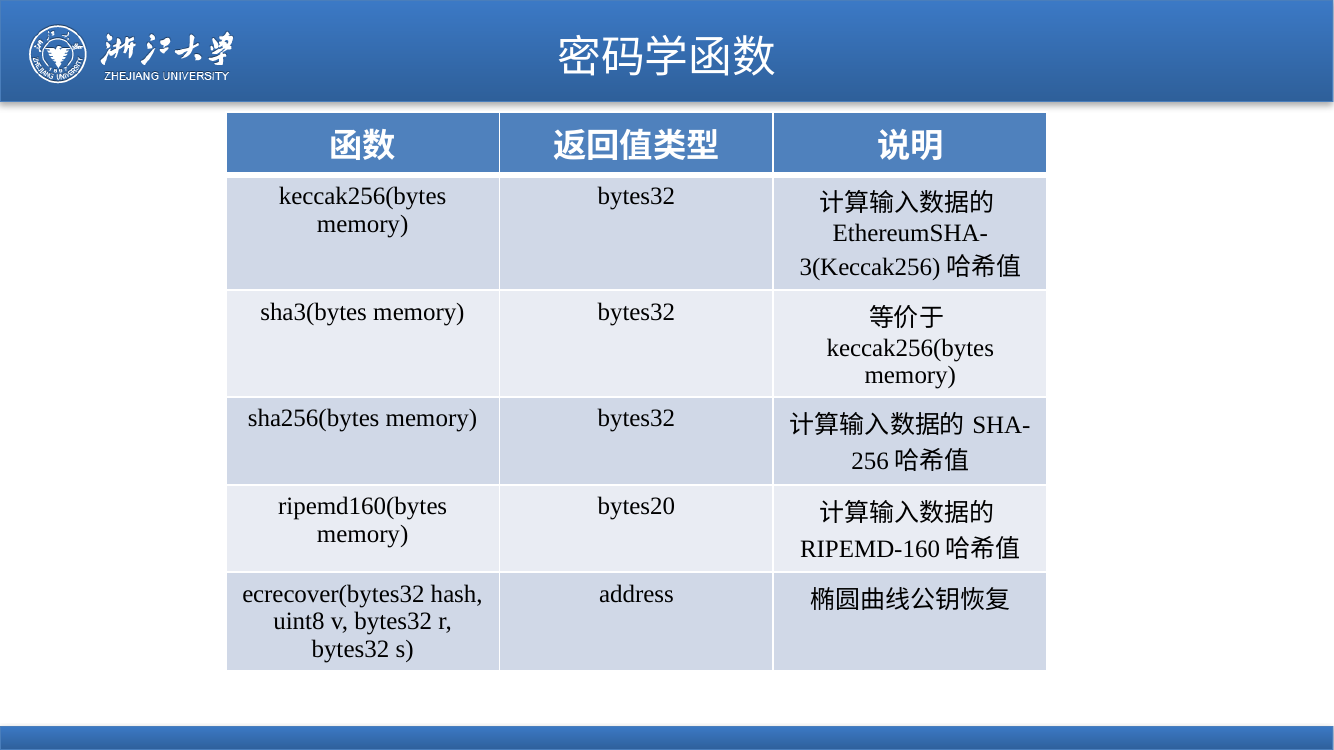

# 密码学函数
| 函数 | 返回值类型 | 说明 |
| --- | --- | --- |
| keccak256(bytes memory) | bytes32 | 计算输入数据的EthereumSHA-3(Keccak256)哈希值 |
| sha3(bytes memory) | bytes32 | 等价于keccak256(bytes memory) |
| sha256(bytes memory) | bytes32 | 计算输入数据的SHA-256哈希值 |
| ripemd160(bytes memory) | bytes20 | 计算输入数据的RIPEMD-160哈希值 |
| ecrecover(bytes32 hash, uint8 v, bytes32 r, bytes32 s) | address | 椭圆曲线公钥恢复 |